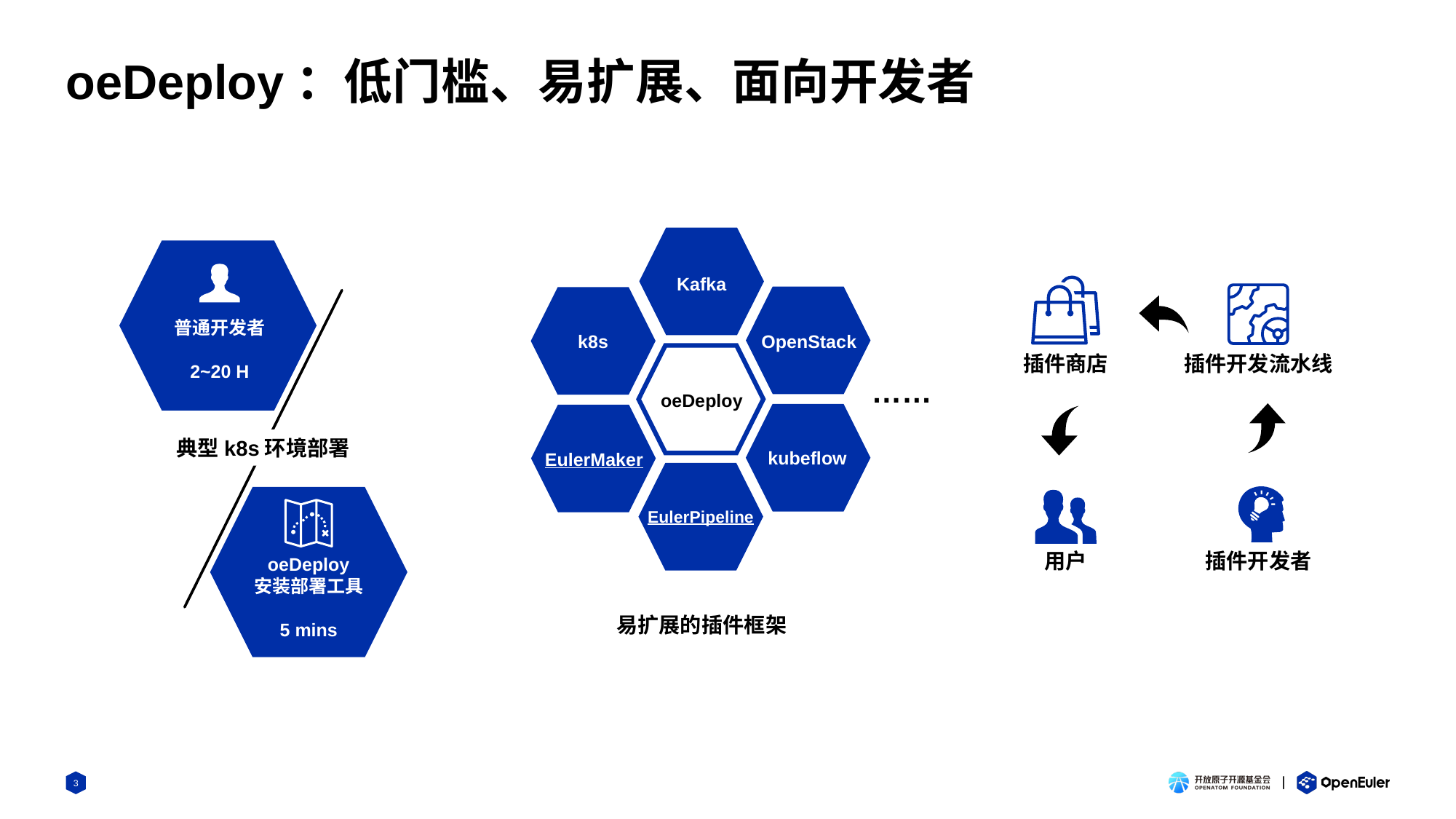

# oeDeploy：低门槛、易扩展、面向开发者

Kafka

k8s

普通开发者

2~20 H
OpenStack
插件开发流水线
插件商店

……
oeDeploy

典型k8s环境部署
kubeflow
EulerMaker

EulerPipeline
用户
插件开发者
oeDeploy
安装部署工具

5 mins
易扩展的插件框架